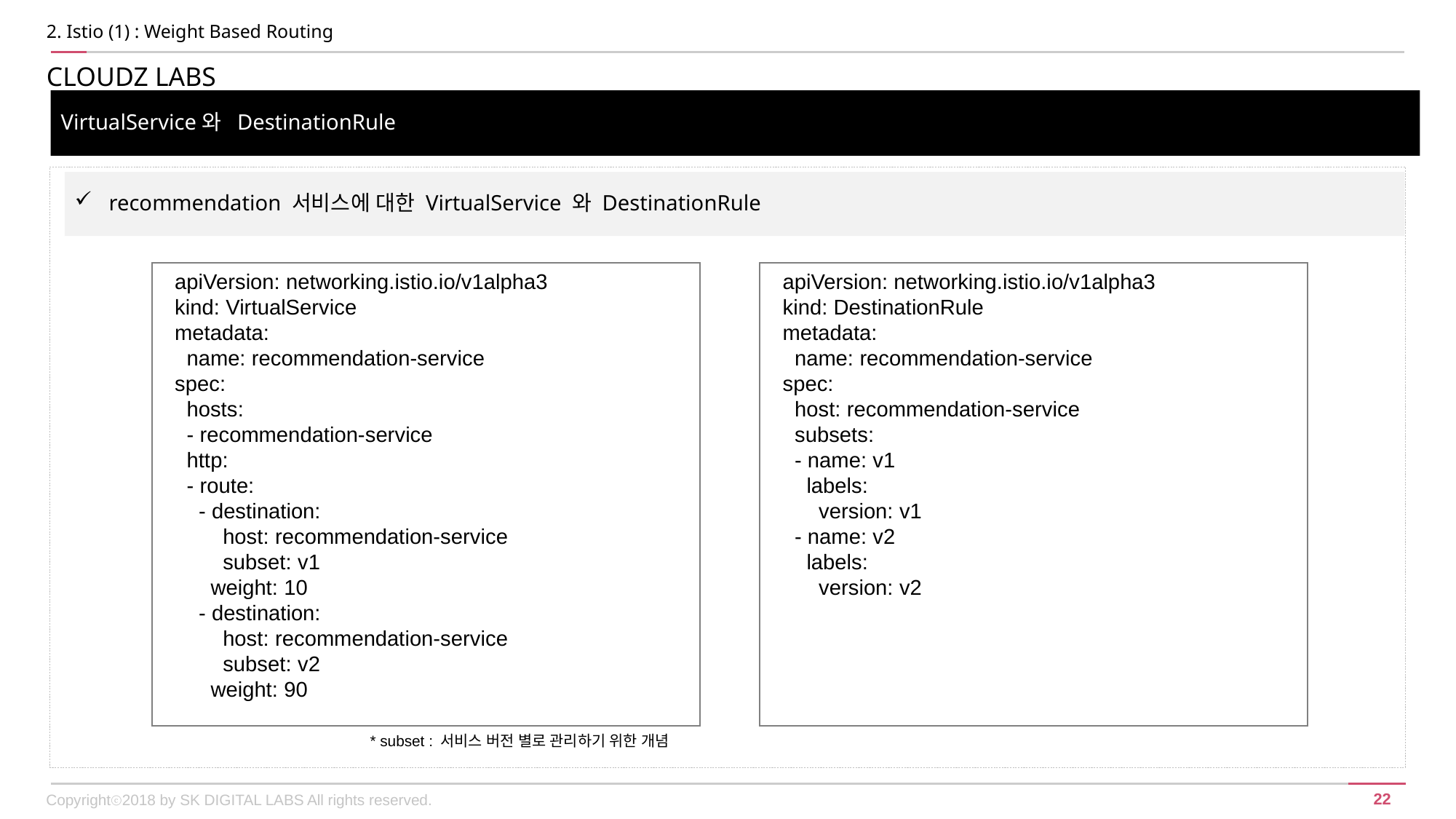

2. Istio (1) : Weight Based Routing

CLOUDZ LABS
VirtualService와  DestinationRule
recommendation 서비스에 대한 VirtualService 와 DestinationRule

apiVersion: networking.istio.io/v1alpha3
kind: DestinationRule
metadata:
  name: recommendation-service
spec:
  host: recommendation-service
  subsets:
  - name: v1
    labels:
      version: v1
  - name: v2
    labels:
      version: v2
apiVersion: networking.istio.io/v1alpha3
kind: VirtualService
metadata:
  name: recommendation-service
spec:
  hosts:
  - recommendation-service
  http:
  - route:
    - destination:
        host: recommendation-service
        subset: v1
      weight: 10
    - destination:
        host: recommendation-service
        subset: v2
      weight: 90

* subset : 서비스 버전 별로 관리하기 위한 개념
Copyrightⓒ2018 by SK DIGITAL LABS All rights reserved.